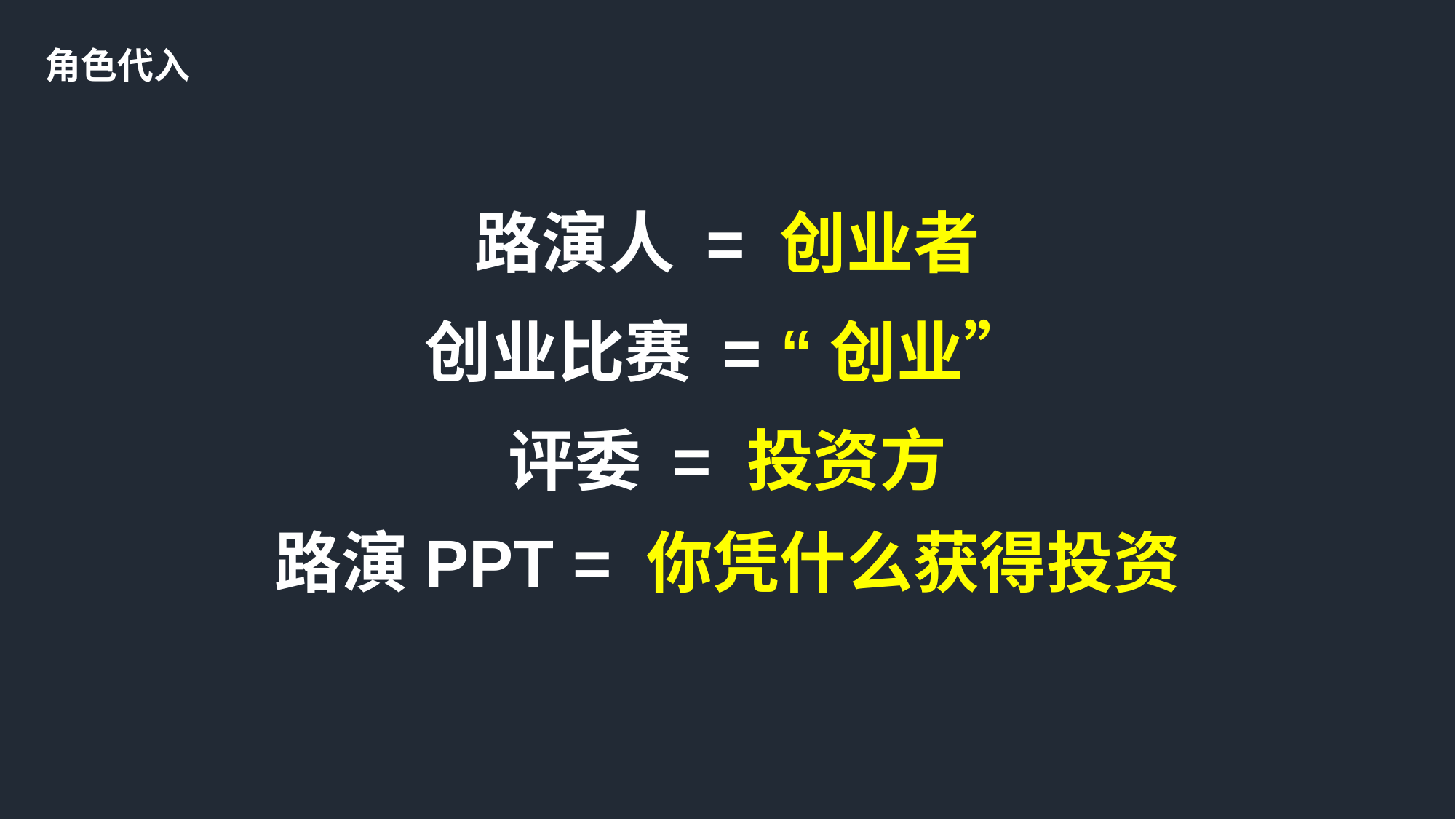

角色代入
路演人 = 创业者

创业比赛 = “创业”

评委 = 投资方

路演PPT = 你凭什么获得投资